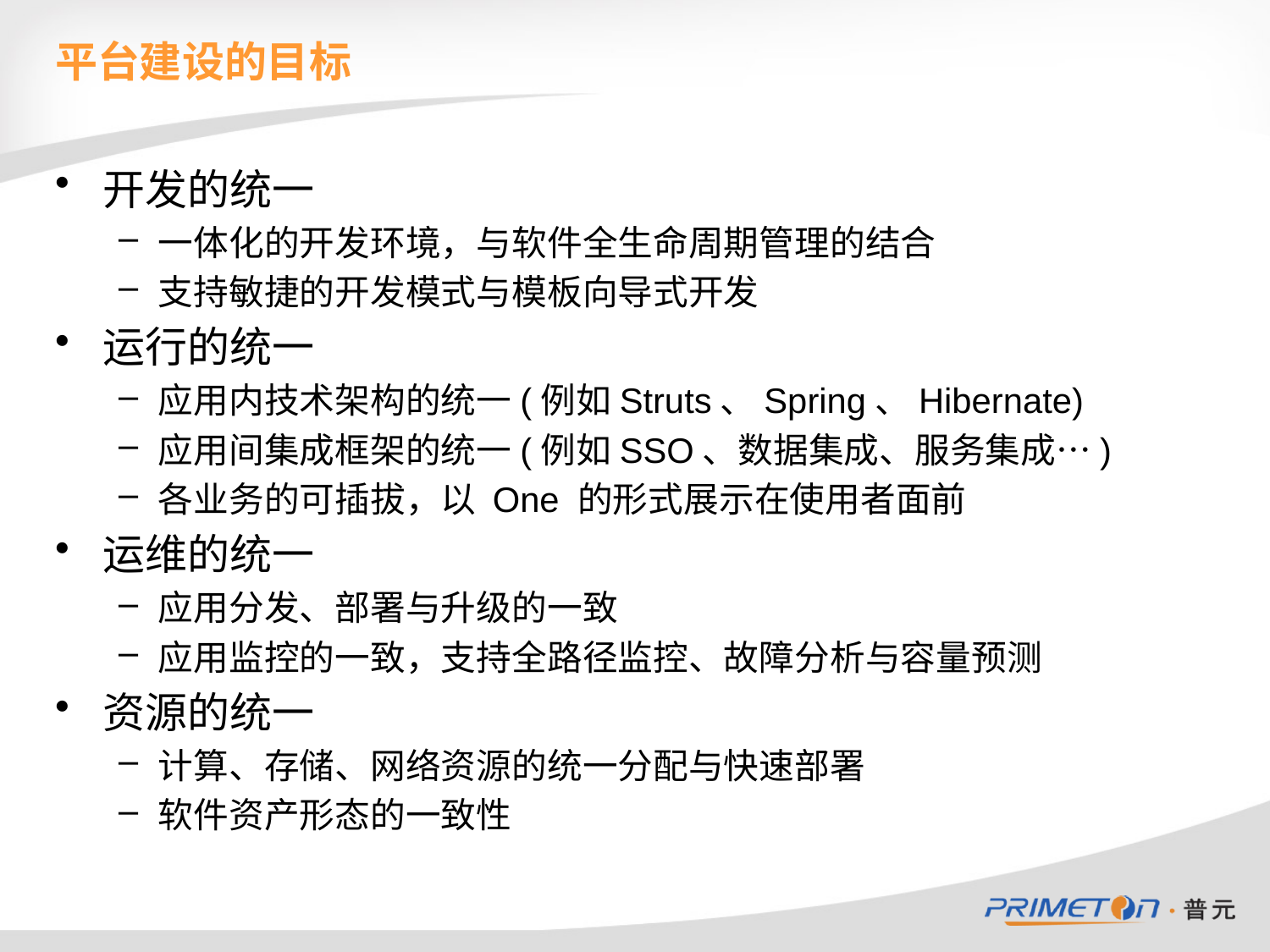

平台建设的目标
开发的统一
一体化的开发环境，与软件全生命周期管理的结合
支持敏捷的开发模式与模板向导式开发
运行的统一
应用内技术架构的统一(例如Struts、Spring、Hibernate)
应用间集成框架的统一(例如SSO、数据集成、服务集成…)
各业务的可插拔，以 One 的形式展示在使用者面前
运维的统一
应用分发、部署与升级的一致
应用监控的一致，支持全路径监控、故障分析与容量预测
资源的统一
计算、存储、网络资源的统一分配与快速部署
软件资产形态的一致性